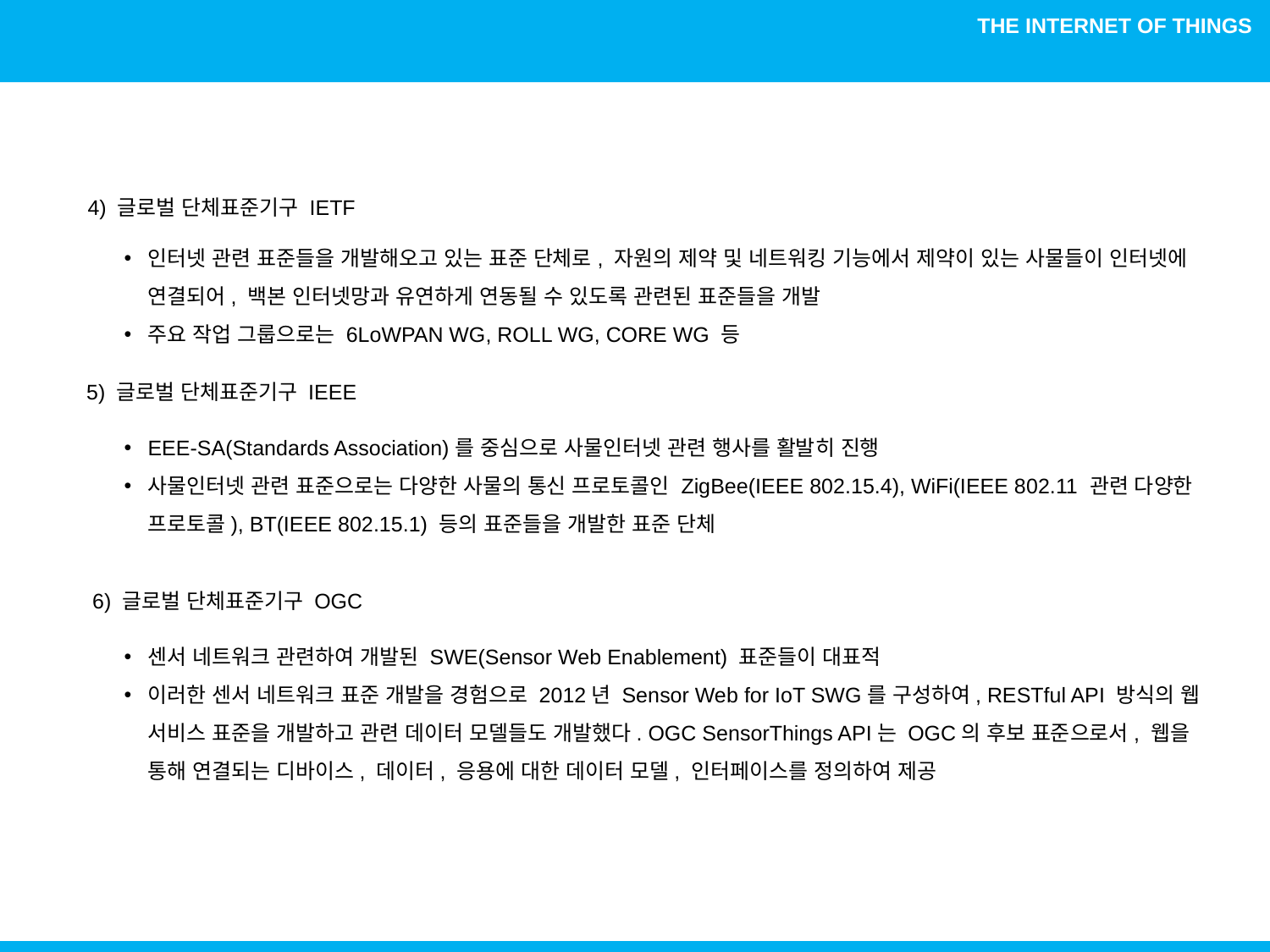

4) 글로벌 단체표준기구 IETF
인터넷 관련 표준들을 개발해오고 있는 표준 단체로, 자원의 제약 및 네트워킹 기능에서 제약이 있는 사물들이 인터넷에 연결되어, 백본 인터넷망과 유연하게 연동될 수 있도록 관련된 표준들을 개발
주요 작업 그룹으로는 6LoWPAN WG, ROLL WG, CORE WG 등
5) 글로벌 단체표준기구 IEEE
EEE-SA(Standards Association)를 중심으로 사물인터넷 관련 행사를 활발히 진행
사물인터넷 관련 표준으로는 다양한 사물의 통신 프로토콜인 ZigBee(IEEE 802.15.4), WiFi(IEEE 802.11 관련 다양한 프로토콜), BT(IEEE 802.15.1) 등의 표준들을 개발한 표준 단체

6) 글로벌 단체표준기구 OGC
센서 네트워크 관련하여 개발된 SWE(Sensor Web Enablement) 표준들이 대표적
이러한 센서 네트워크 표준 개발을 경험으로 2012년 Sensor Web for IoT SWG를 구성하여, RESTful API 방식의 웹 서비스 표준을 개발하고 관련 데이터 모델들도 개발했다. OGC SensorThings API는 OGC의 후보 표준으로서, 웹을 통해 연결되는 디바이스, 데이터, 응용에 대한 데이터 모델, 인터페이스를 정의하여 제공